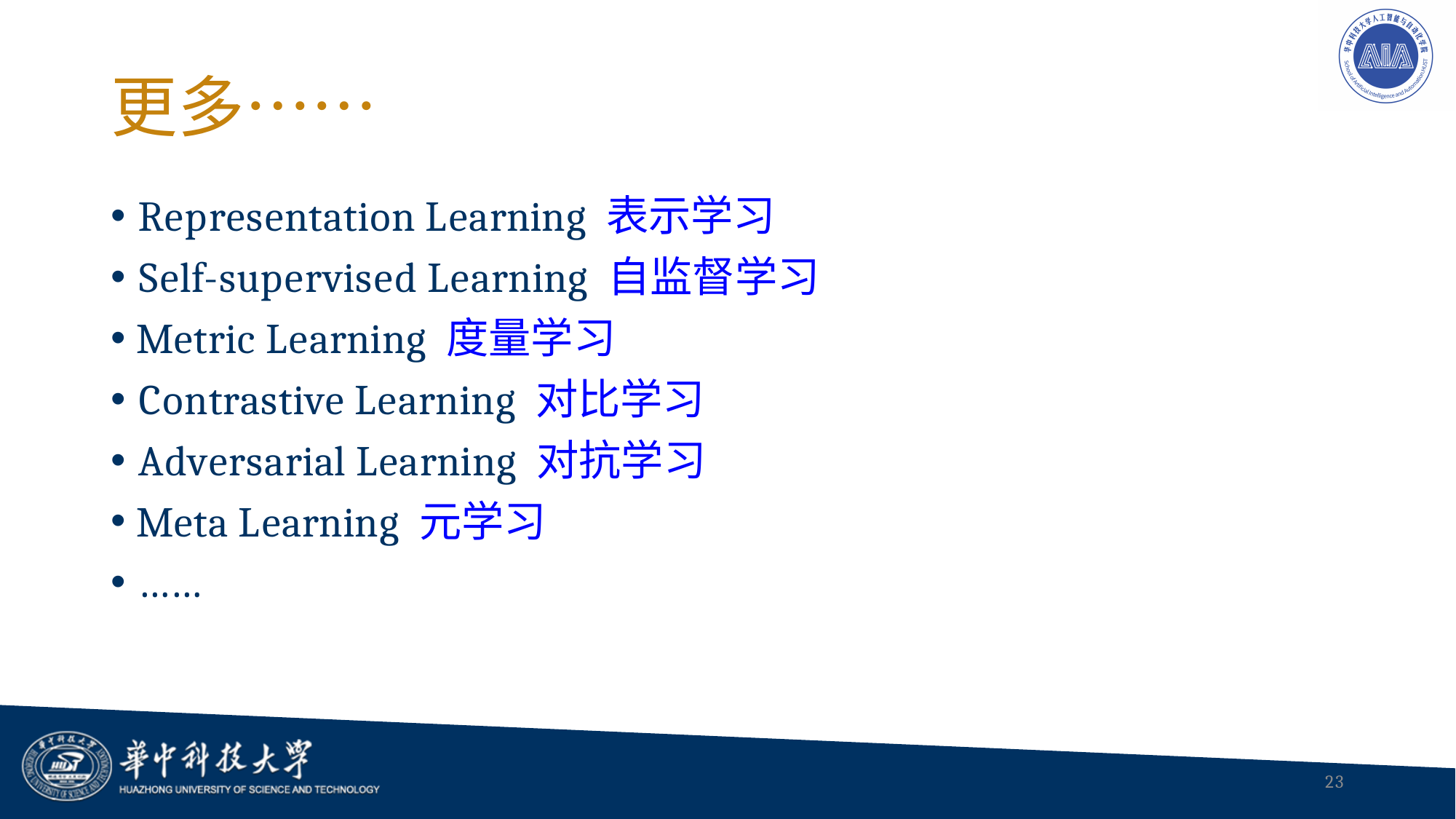

# 更多……
Representation Learning 表示学习
Self-supervised Learning 自监督学习
Metric Learning 度量学习
Contrastive Learning 对比学习
Adversarial Learning 对抗学习
Meta Learning 元学习
……

23